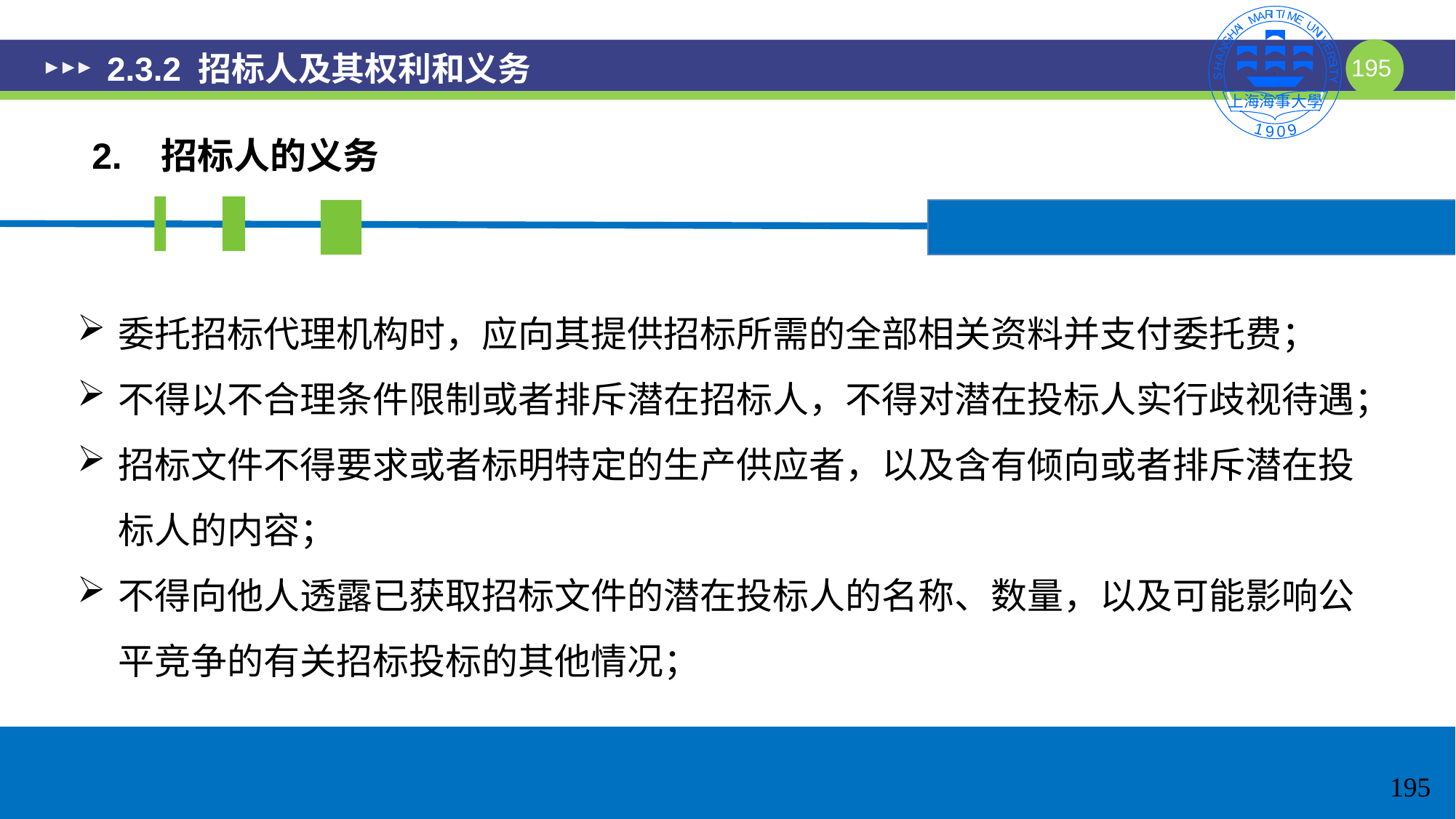

# 2.3.2 招标人及其权利和义务
2.   招标人的义务

委托招标代理机构时，应向其提供招标所需的全部相关资料并支付委托费；
不得以不合理条件限制或者排斥潜在招标人，不得对潜在投标人实行歧视待遇；
招标文件不得要求或者标明特定的生产供应者，以及含有倾向或者排斥潜在投标人的内容；
不得向他人透露已获取招标文件的潜在投标人的名称、数量，以及可能影响公平竞争的有关招标投标的其他情况；

195
195